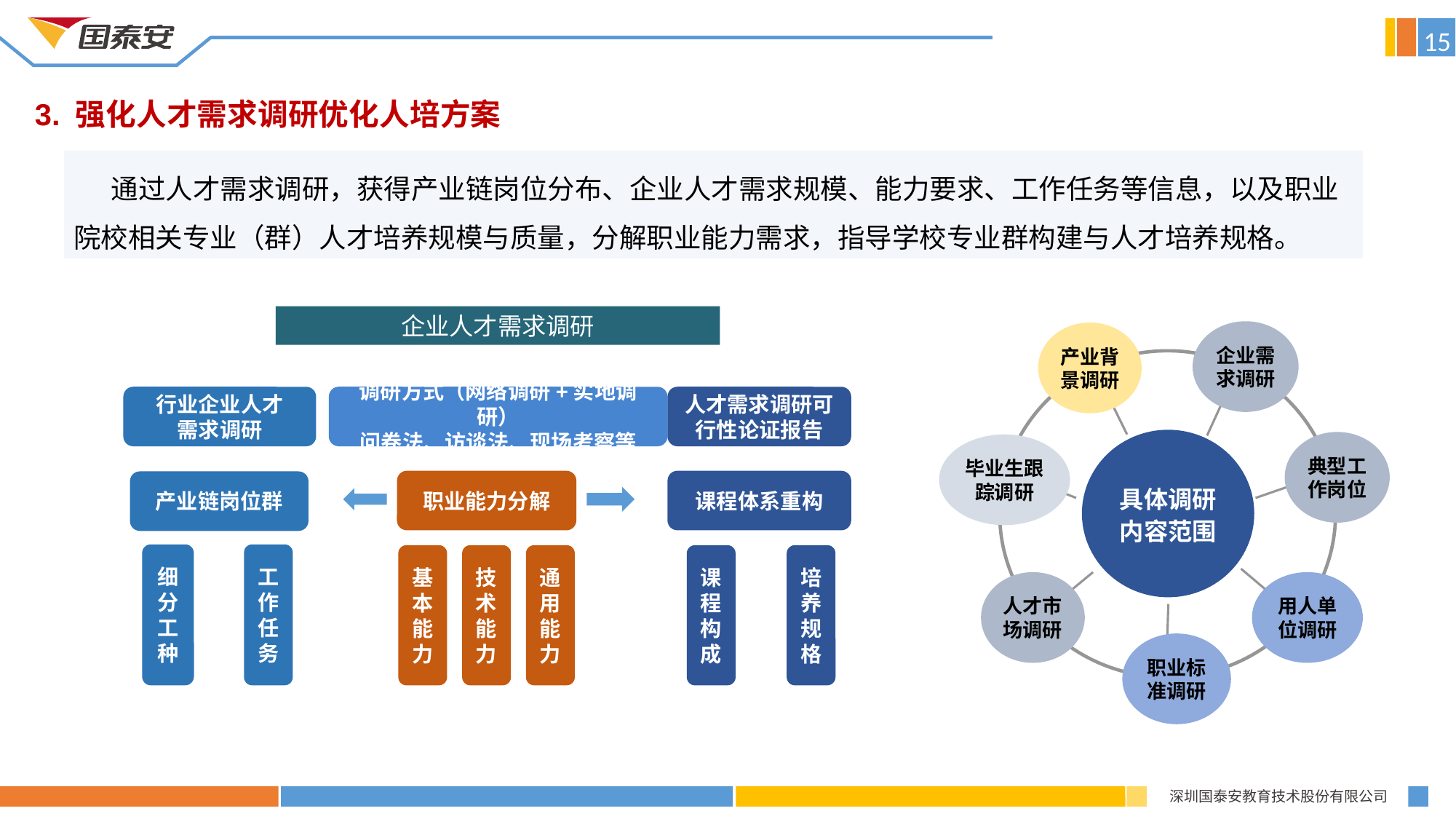

15
3. 强化人才需求调研优化人培方案
     通过人才需求调研，获得产业链岗位分布、企业人才需求规模、能力要求、工作任务等信息，以及职业院校相关专业（群）人才培养规模与质量，分解职业能力需求，指导学校专业群构建与人才培养规格。
企业人才需求调研
企业需求调研
产业背景调研

具体调研
内容范围
典型工作岗位
毕业生跟踪调研

人才市场调研

用人单位调研

职业标准调研
行业企业人才
需求调研
调研方式（网络调研+实地调研）
问卷法、访谈法、现场考察等
人才需求调研可行性论证报告
职业能力分解
课程体系重构
产业链岗位群

细分工种
工作任务
基本能力
技术能力
通用能力
课程构成
培养规格